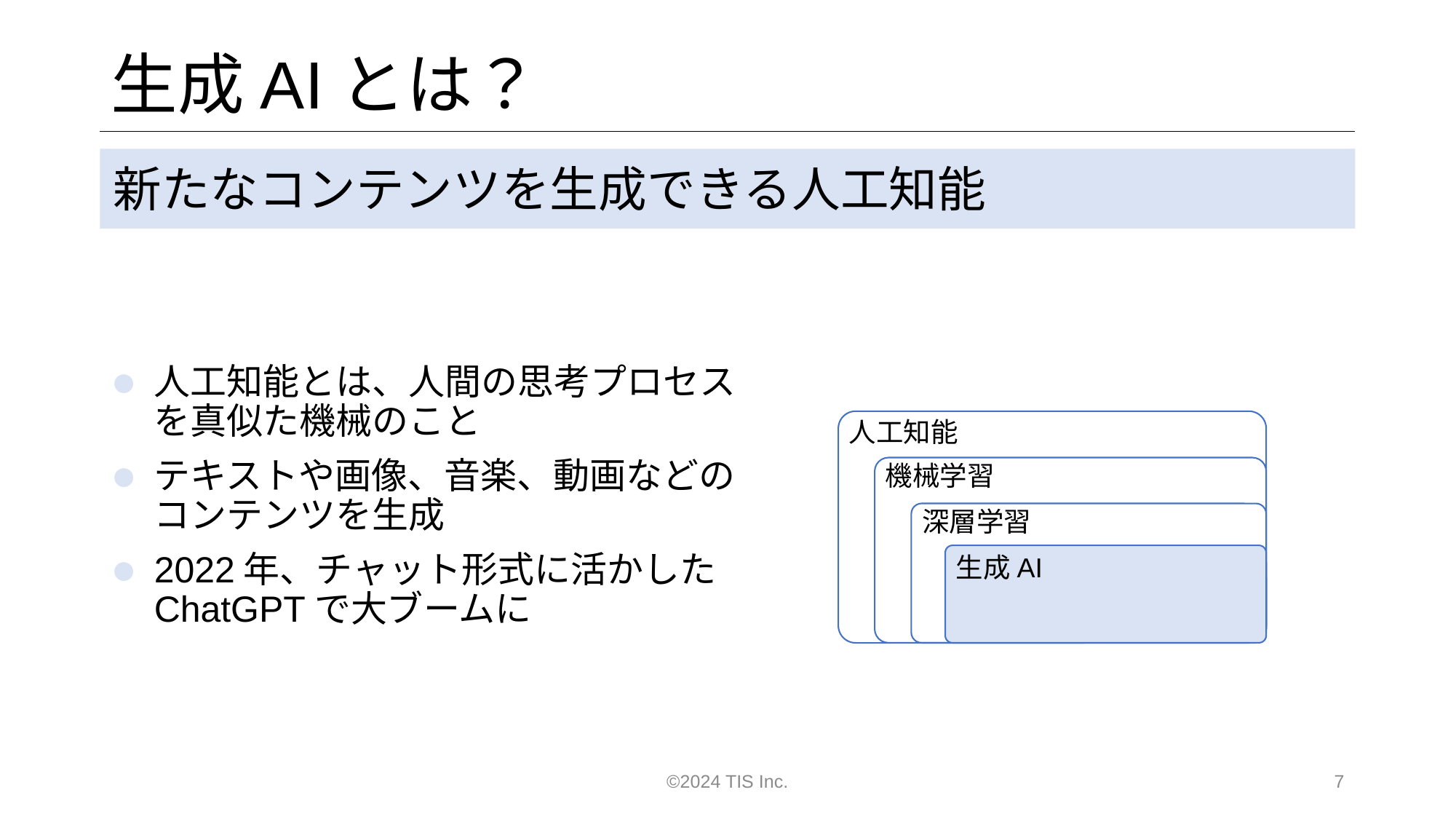

# 生成AIとは？
新たなコンテンツを生成できる人工知能
人工知能とは、人間の思考プロセスを真似た機械のこと
テキストや画像、音楽、動画などの
コンテンツを生成
2022年、チャット形式に活かしたChatGPTで大ブームに
人工知能

機械学習

深層学習

生成AI

©2024 TIS Inc.
7